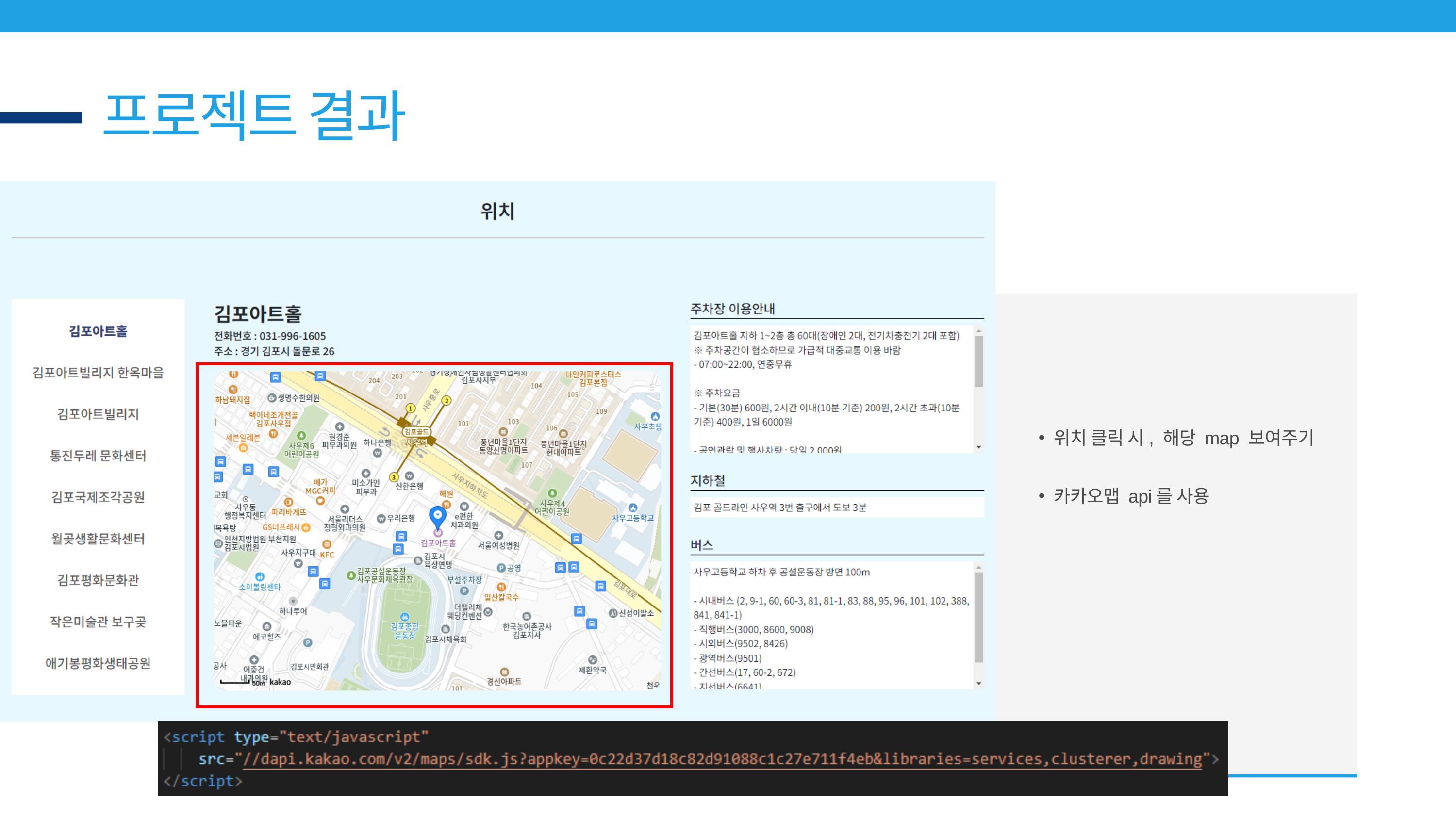

프로젝트 결과

위치 클릭 시, 해당 map 보여주기

카카오맵 api를 사용